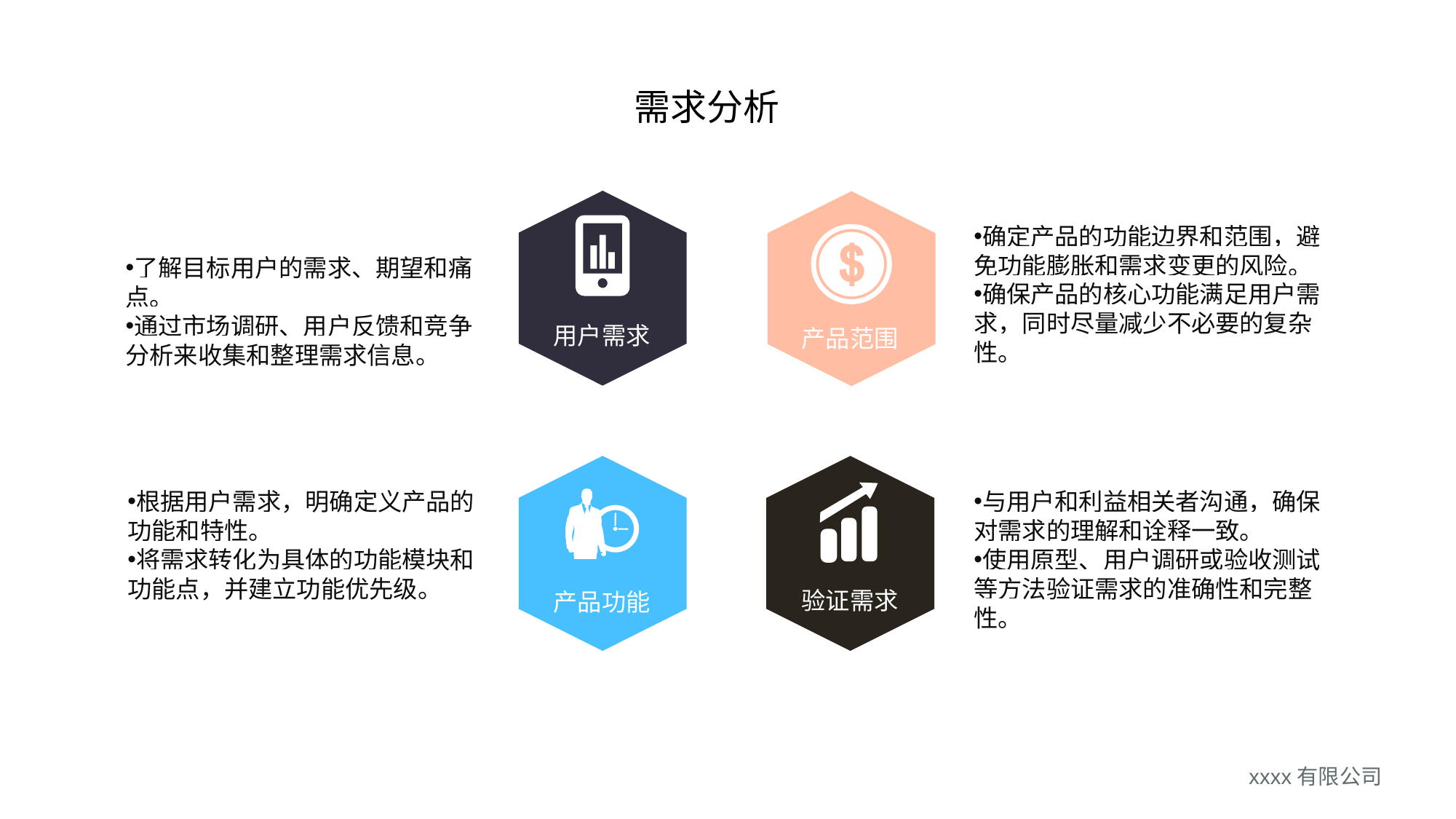

需求分析

了解目标用户的需求、期望和痛点。
通过市场调研、用户反馈和竞争分析来收集和整理需求信息。

确定产品的功能边界和范围，避免功能膨胀和需求变更的风险。
确保产品的核心功能满足用户需求，同时尽量减少不必要的复杂性。

用户需求
产品范围

根据用户需求，明确定义产品的功能和特性。
将需求转化为具体的功能模块和功能点，并建立功能优先级。
与用户和利益相关者沟通，确保对需求的理解和诠释一致。
使用原型、用户调研或验收测试等方法验证需求的准确性和完整性。

验证需求
产品功能
xxxx有限公司